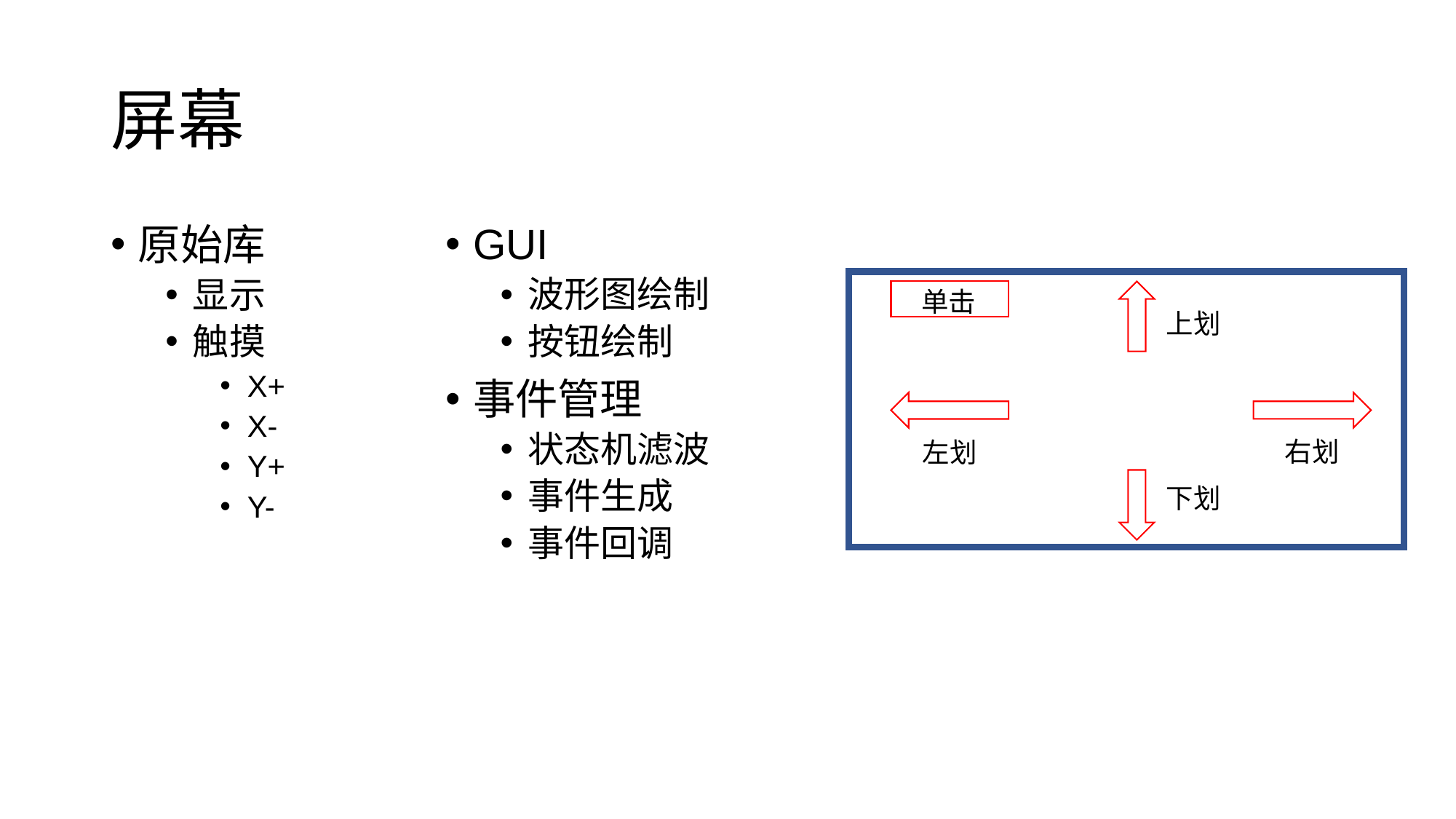

# 屏幕
GUI
波形图绘制
按钮绘制
事件管理
状态机滤波
事件生成
事件回调
原始库
显示
触摸
X+
X-
Y+
Y-

单击

上划

右划
左划

下划